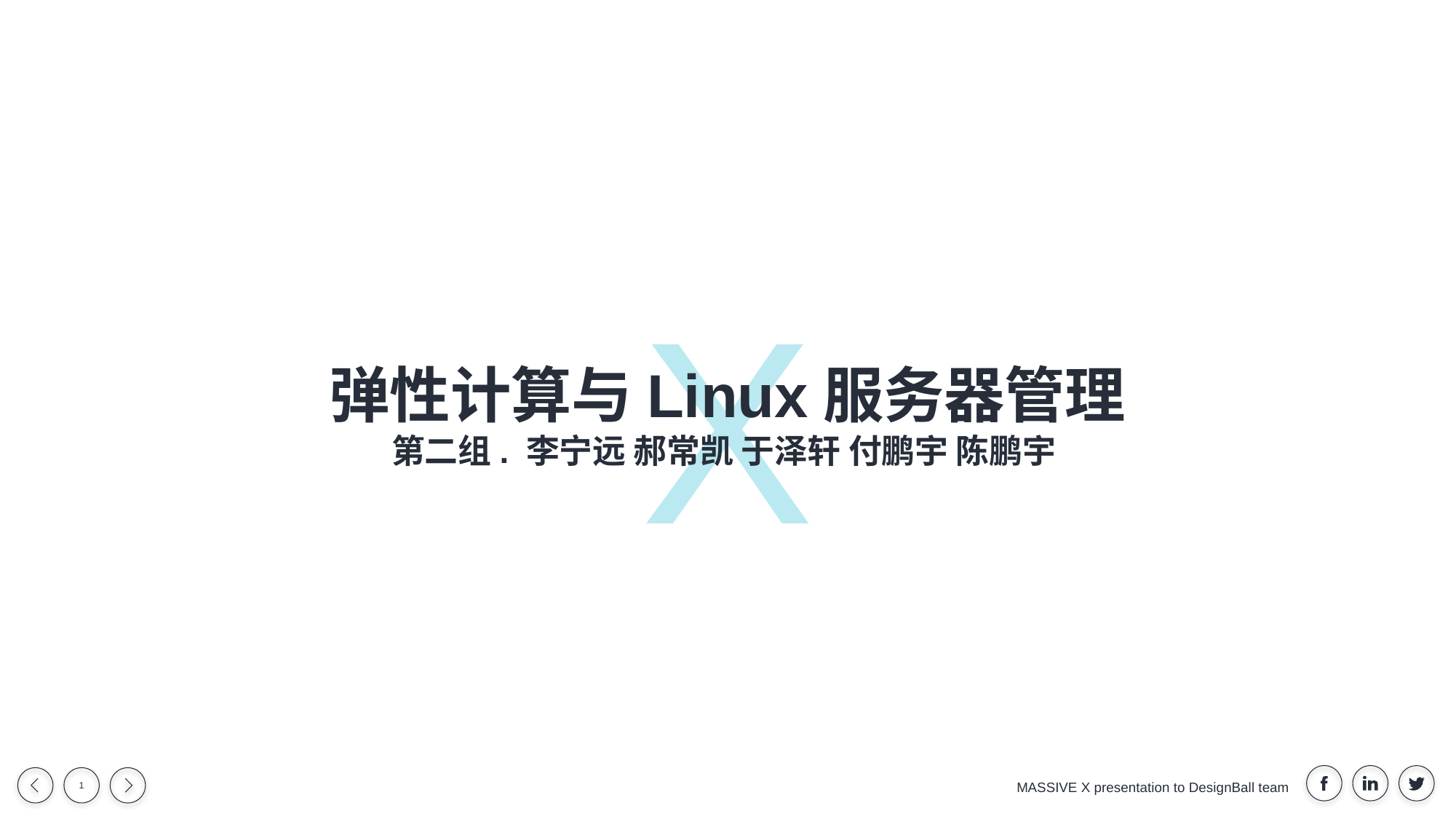

X

弹性计算与Linux服务器管理
第二组. 李宁远 郝常凯 于泽轩 付鹏宇 陈鹏宇